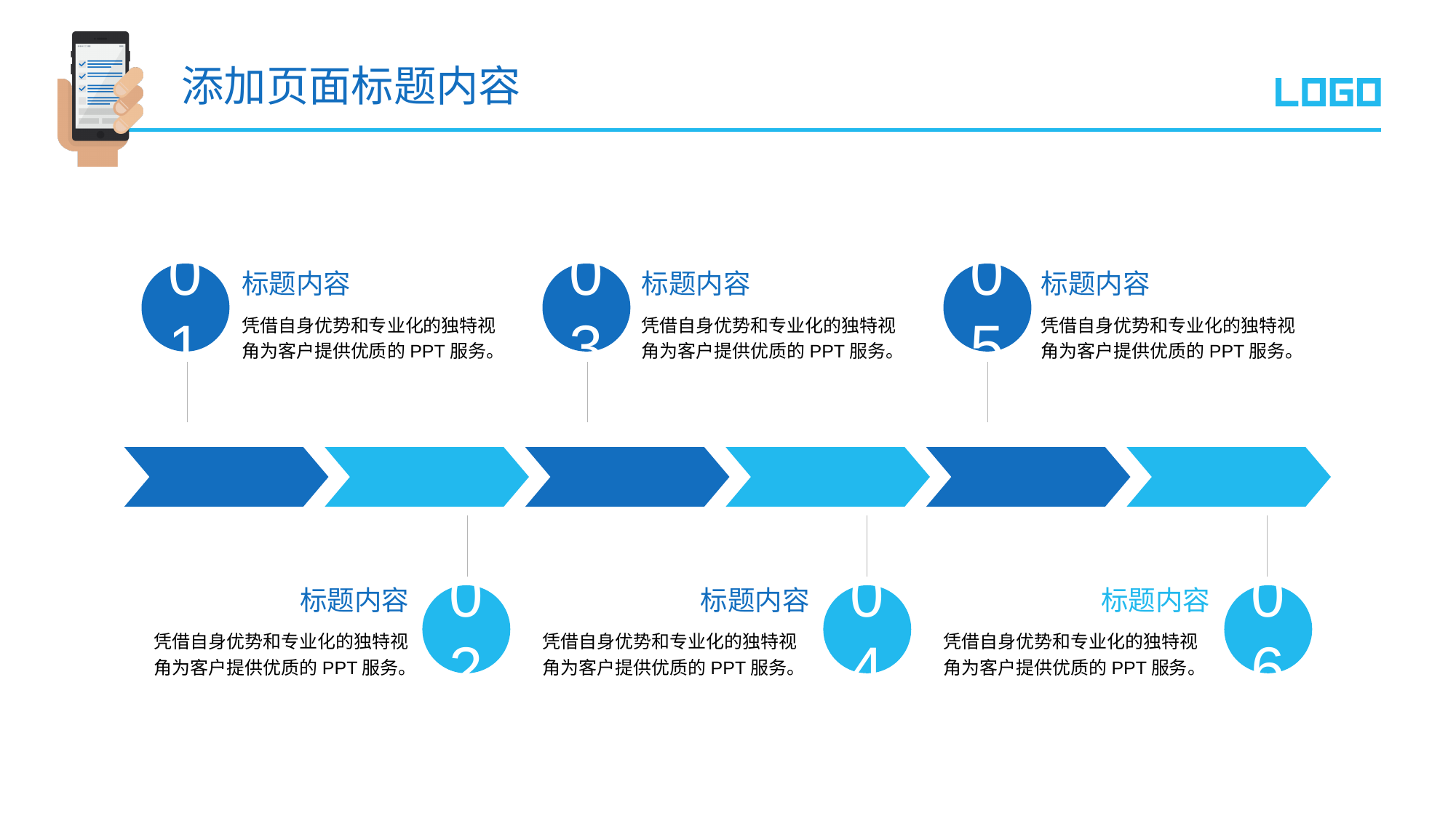

添加页面标题内容
标题内容
凭借自身优势和专业化的独特视角为客户提供优质的PPT服务。
标题内容
凭借自身优势和专业化的独特视角为客户提供优质的PPT服务。
标题内容
凭借自身优势和专业化的独特视角为客户提供优质的PPT服务。
01
03
05

标题内容
凭借自身优势和专业化的独特视角为客户提供优质的PPT服务。
标题内容
凭借自身优势和专业化的独特视角为客户提供优质的PPT服务。
标题内容
凭借自身优势和专业化的独特视角为客户提供优质的PPT服务。
02
04
06